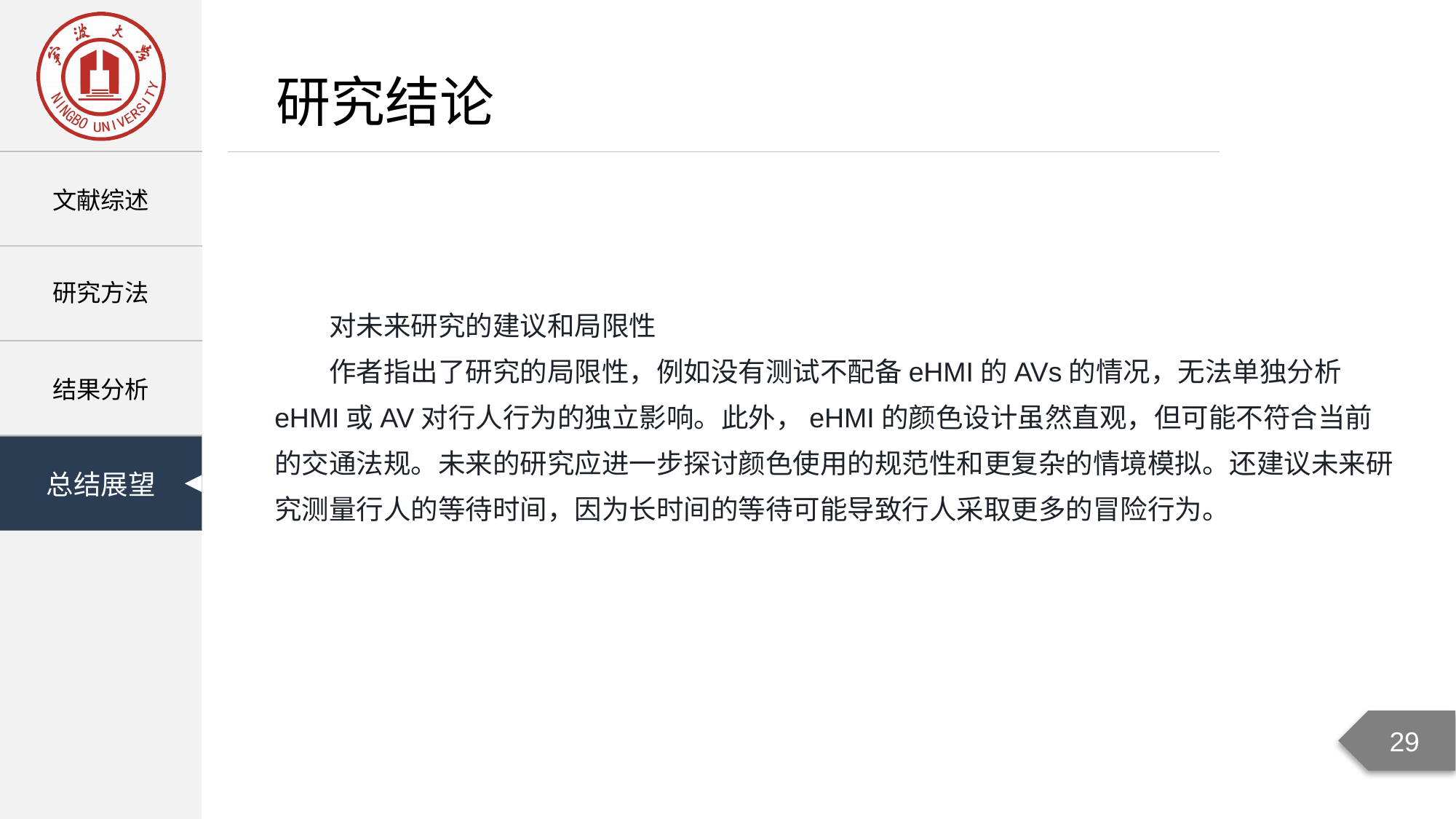

研究结论
对未来研究的建议和局限性
作者指出了研究的局限性，例如没有测试不配备eHMI的AVs的情况，无法单独分析eHMI或AV对行人行为的独立影响。此外，eHMI的颜色设计虽然直观，但可能不符合当前的交通法规。未来的研究应进一步探讨颜色使用的规范性和更复杂的情境模拟。还建议未来研究测量行人的等待时间，因为长时间的等待可能导致行人采取更多的冒险行为。